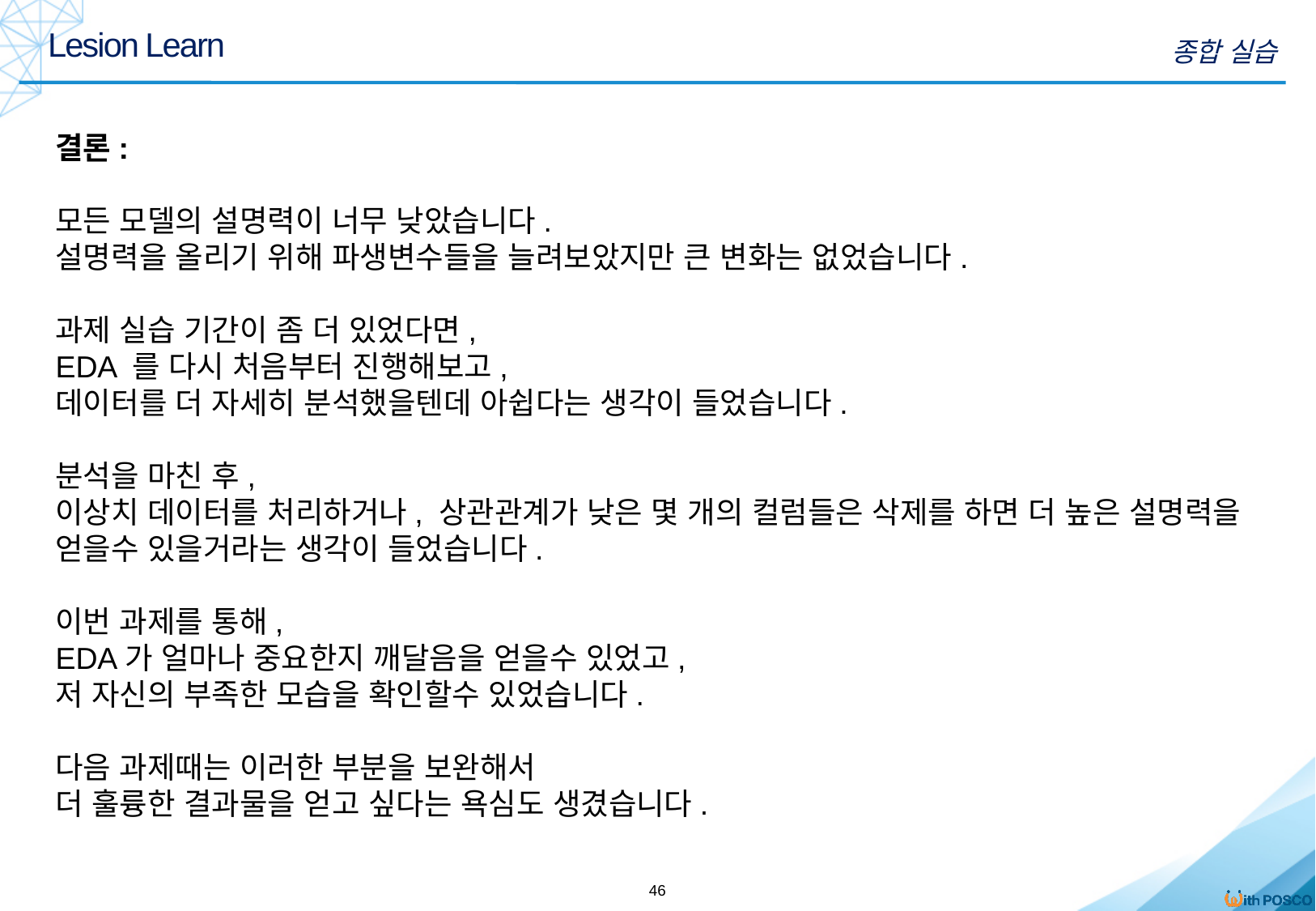

Lesion Learn
종합 실습
결론:

모든 모델의 설명력이 너무 낮았습니다.
설명력을 올리기 위해 파생변수들을 늘려보았지만 큰 변화는 없었습니다.

과제 실습 기간이 좀 더 있었다면,
EDA 를 다시 처음부터 진행해보고,
데이터를 더 자세히 분석했을텐데 아쉽다는 생각이 들었습니다.

분석을 마친 후,
이상치 데이터를 처리하거나, 상관관계가 낮은 몇 개의 컬럼들은 삭제를 하면 더 높은 설명력을 얻을수 있을거라는 생각이 들었습니다.

이번 과제를 통해,
EDA가 얼마나 중요한지 깨달음을 얻을수 있었고,
저 자신의 부족한 모습을 확인할수 있었습니다.

다음 과제때는 이러한 부분을 보완해서
더 훌륭한 결과물을 얻고 싶다는 욕심도 생겼습니다.